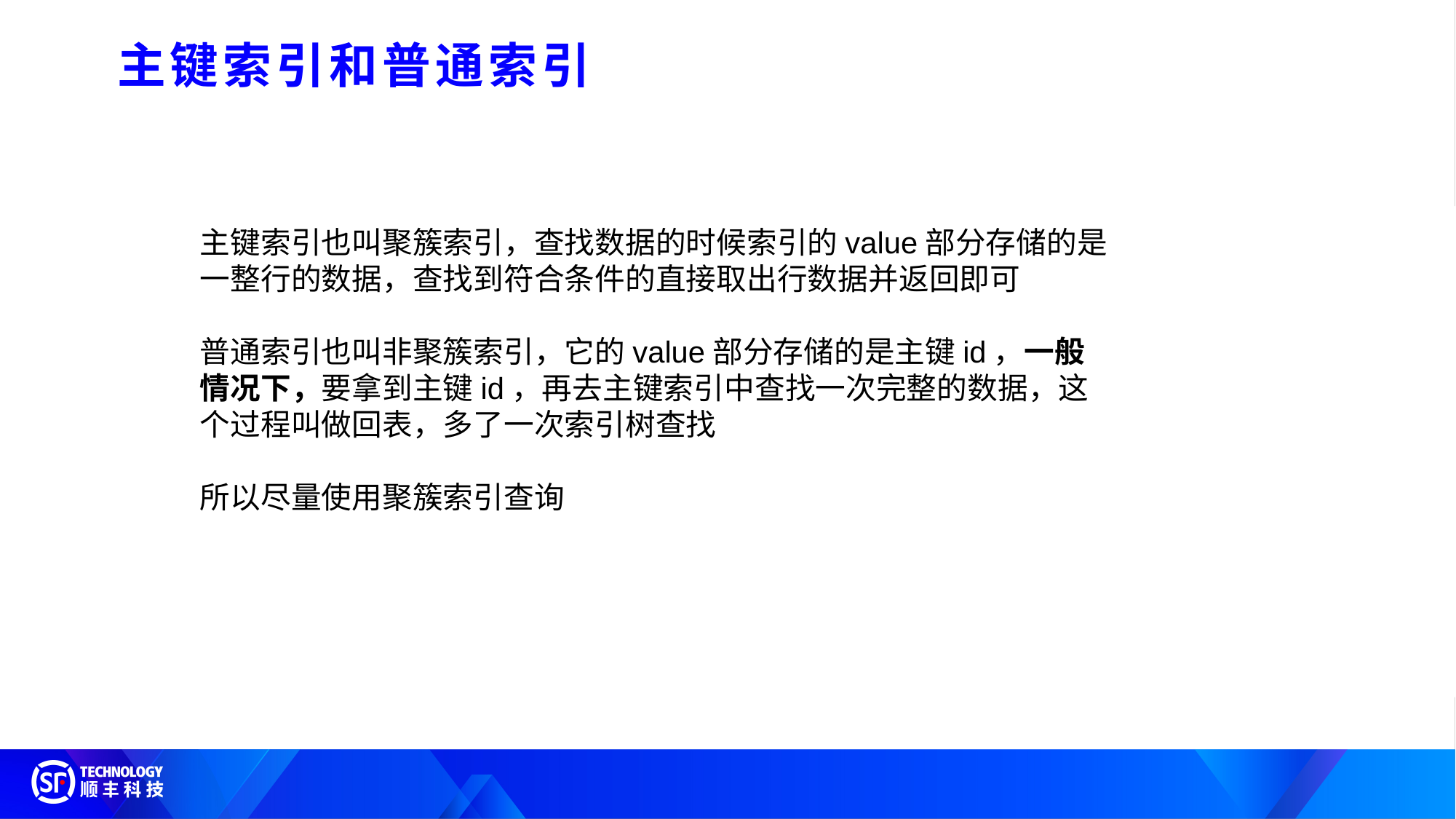

主键索引和普通索引
主键索引也叫聚簇索引，查找数据的时候索引的value部分存储的是一整行的数据，查找到符合条件的直接取出行数据并返回即可

普通索引也叫非聚簇索引，它的value部分存储的是主键id，一般情况下，要拿到主键id，再去主键索引中查找一次完整的数据，这个过程叫做回表，多了一次索引树查找

所以尽量使用聚簇索引查询